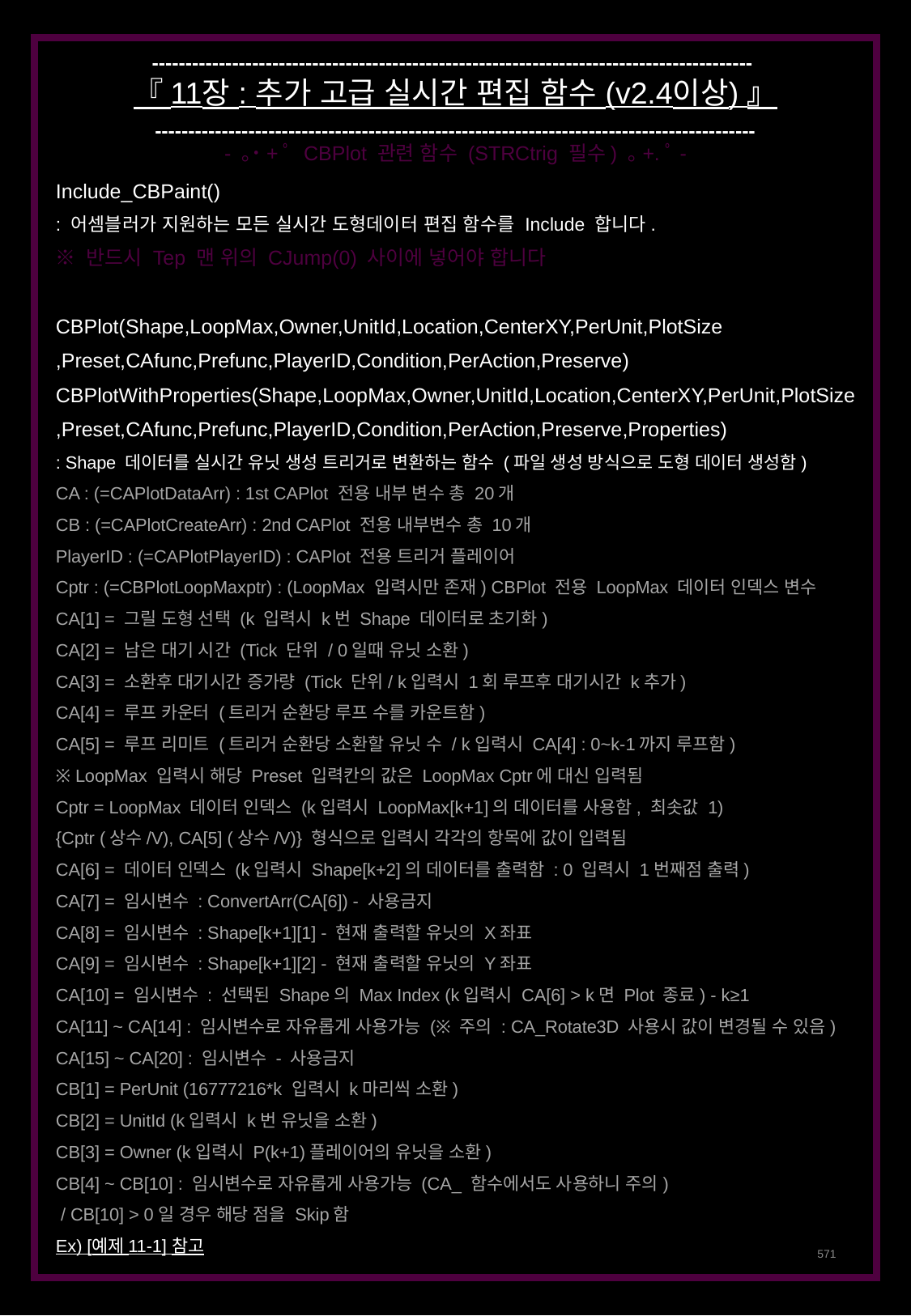

------------------------------------------------------------------------------------------
『 11장 : 추가 고급 실시간 편집 함수 (v2.4이상) 』
------------------------------------------------------------------------------------------
- ｡˙+ﾟ CBPlot 관련 함수 (STRCtrig 필수) ｡+.ﾟ-
Include_CBPaint()
: 어셈블러가 지원하는 모든 실시간 도형데이터 편집 함수를 Include 합니다.
※ 반드시 Tep 맨 위의 CJump(0) 사이에 넣어야 합니다

CBPlot(Shape,LoopMax,Owner,UnitId,Location,CenterXY,PerUnit,PlotSize
,Preset,CAfunc,Prefunc,PlayerID,Condition,PerAction,Preserve)
CBPlotWithProperties(Shape,LoopMax,Owner,UnitId,Location,CenterXY,PerUnit,PlotSize
,Preset,CAfunc,Prefunc,PlayerID,Condition,PerAction,Preserve,Properties)
: Shape 데이터를 실시간 유닛 생성 트리거로 변환하는 함수 (파일 생성 방식으로 도형 데이터 생성함)
CA : (=CAPlotDataArr) : 1st CAPlot 전용 내부 변수 총 20개
CB : (=CAPlotCreateArr) : 2nd CAPlot 전용 내부변수 총 10개
PlayerID : (=CAPlotPlayerID) : CAPlot 전용 트리거 플레이어
Cptr : (=CBPlotLoopMaxptr) : (LoopMax 입력시만 존재) CBPlot 전용 LoopMax 데이터 인덱스 변수
CA[1] = 그릴 도형 선택 (k 입력시 k번 Shape 데이터로 초기화)
CA[2] = 남은 대기 시간 (Tick 단위 / 0일때 유닛 소환)
CA[3] = 소환후 대기시간 증가량 (Tick 단위/ k입력시 1회 루프후 대기시간 k추가)
CA[4] = 루프 카운터 (트리거 순환당 루프 수를 카운트함)
CA[5] = 루프 리미트 (트리거 순환당 소환할 유닛 수 / k입력시 CA[4] : 0~k-1까지 루프함)
※ LoopMax 입력시 해당 Preset 입력칸의 값은 LoopMax Cptr에 대신 입력됨
Cptr = LoopMax 데이터 인덱스 (k입력시 LoopMax[k+1]의 데이터를 사용함, 최솟값 1)
{Cptr (상수/V), CA[5] (상수/V)} 형식으로 입력시 각각의 항목에 값이 입력됨
CA[6] = 데이터 인덱스 (k입력시 Shape[k+2]의 데이터를 출력함 : 0 입력시 1번째점 출력)
CA[7] = 임시변수 : ConvertArr(CA[6]) - 사용금지
CA[8] = 임시변수 : Shape[k+1][1] - 현재 출력할 유닛의 X좌표
CA[9] = 임시변수 : Shape[k+1][2] - 현재 출력할 유닛의 Y좌표
CA[10] = 임시변수 : 선택된 Shape의 Max Index (k입력시 CA[6] > k면 Plot 종료) - k≥1
CA[11] ~ CA[14] : 임시변수로 자유롭게 사용가능 (※ 주의 : CA_Rotate3D 사용시 값이 변경될 수 있음)
CA[15] ~ CA[20] : 임시변수 - 사용금지
CB[1] = PerUnit (16777216*k 입력시 k마리씩 소환)
CB[2] = UnitId (k입력시 k번 유닛을 소환)
CB[3] = Owner (k입력시 P(k+1)플레이어의 유닛을 소환)
CB[4] ~ CB[10] : 임시변수로 자유롭게 사용가능 (CA_ 함수에서도 사용하니 주의)
 / CB[10] > 0일 경우 해당 점을 Skip함
Ex) [예제 11-1] 참고
571